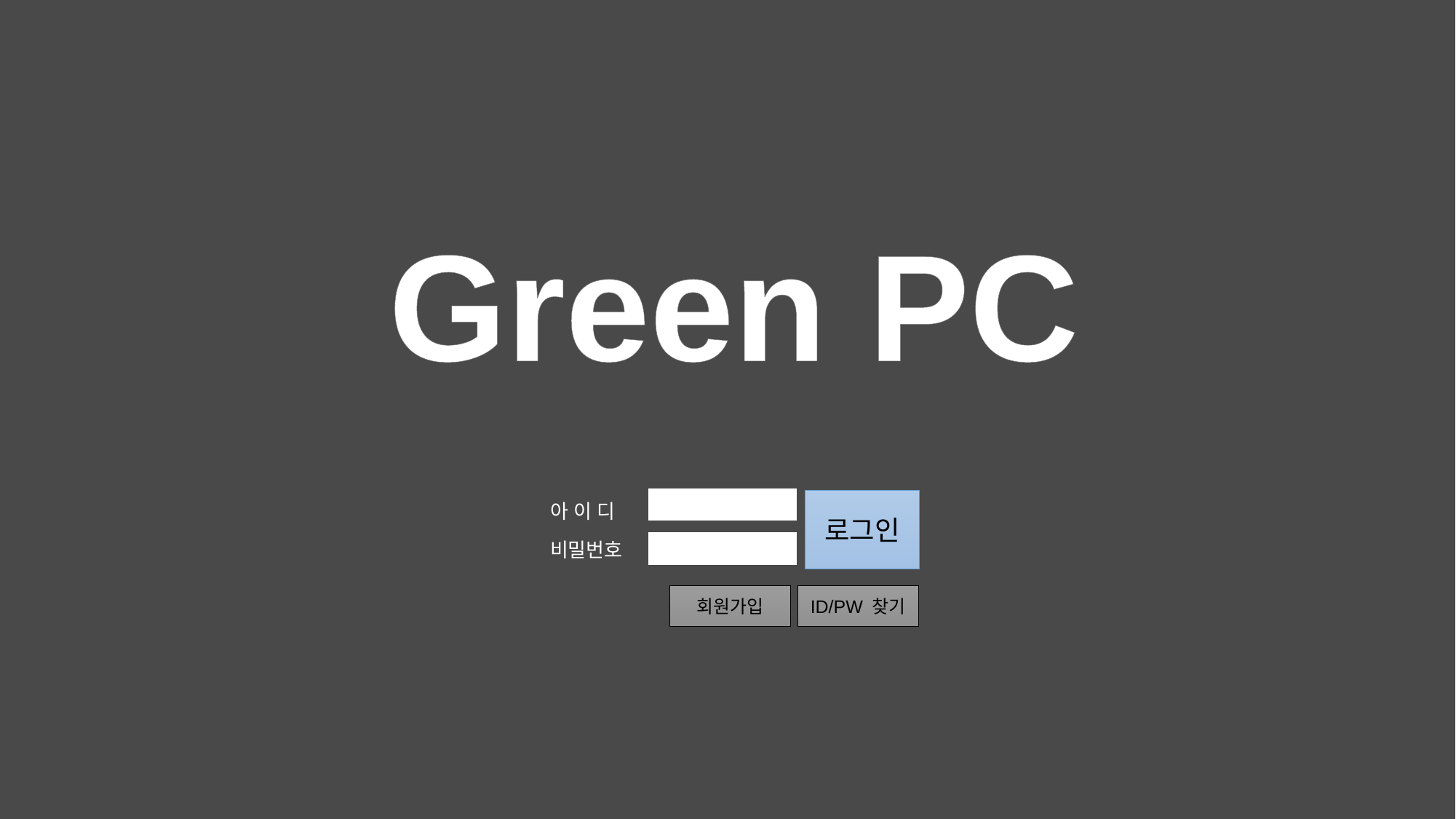

Green PC

로그인
아 이 디
비밀번호

회원가입
ID/PW 찾기